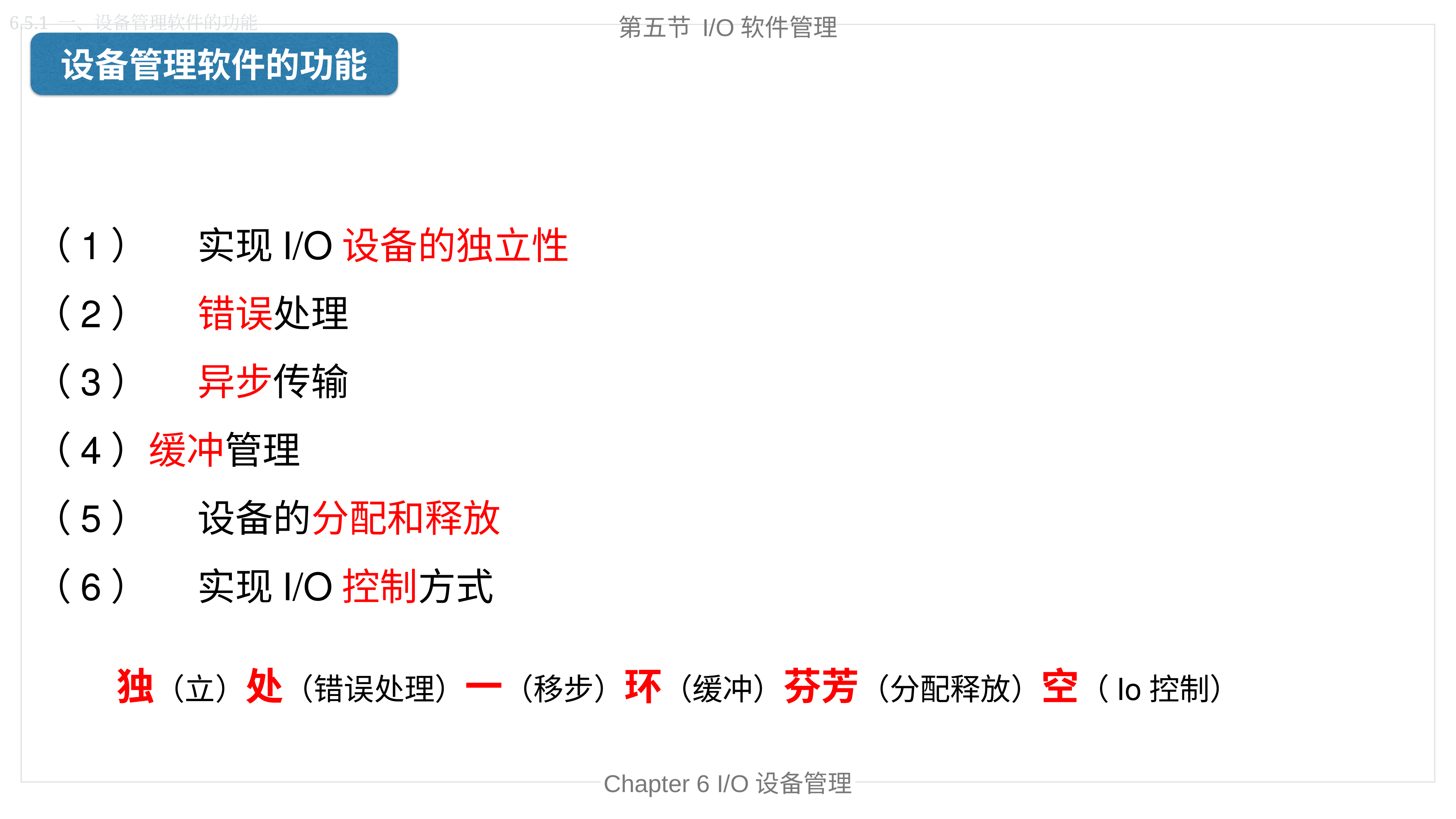

第五节 I/O软件管理
6.5.1 一、设备管理软件的功能

设备管理软件的功能
（1）	实现I/O设备的独立性
（2）	错误处理
（3）	异步传输
（4）缓冲管理
（5）	设备的分配和释放
（6）	实现I/O控制方式
独（立）处（错误处理）一（移步）环（缓冲）芬芳（分配释放）空（Io控制）
Chapter 6 I/O设备管理
Chapter 处理器管理